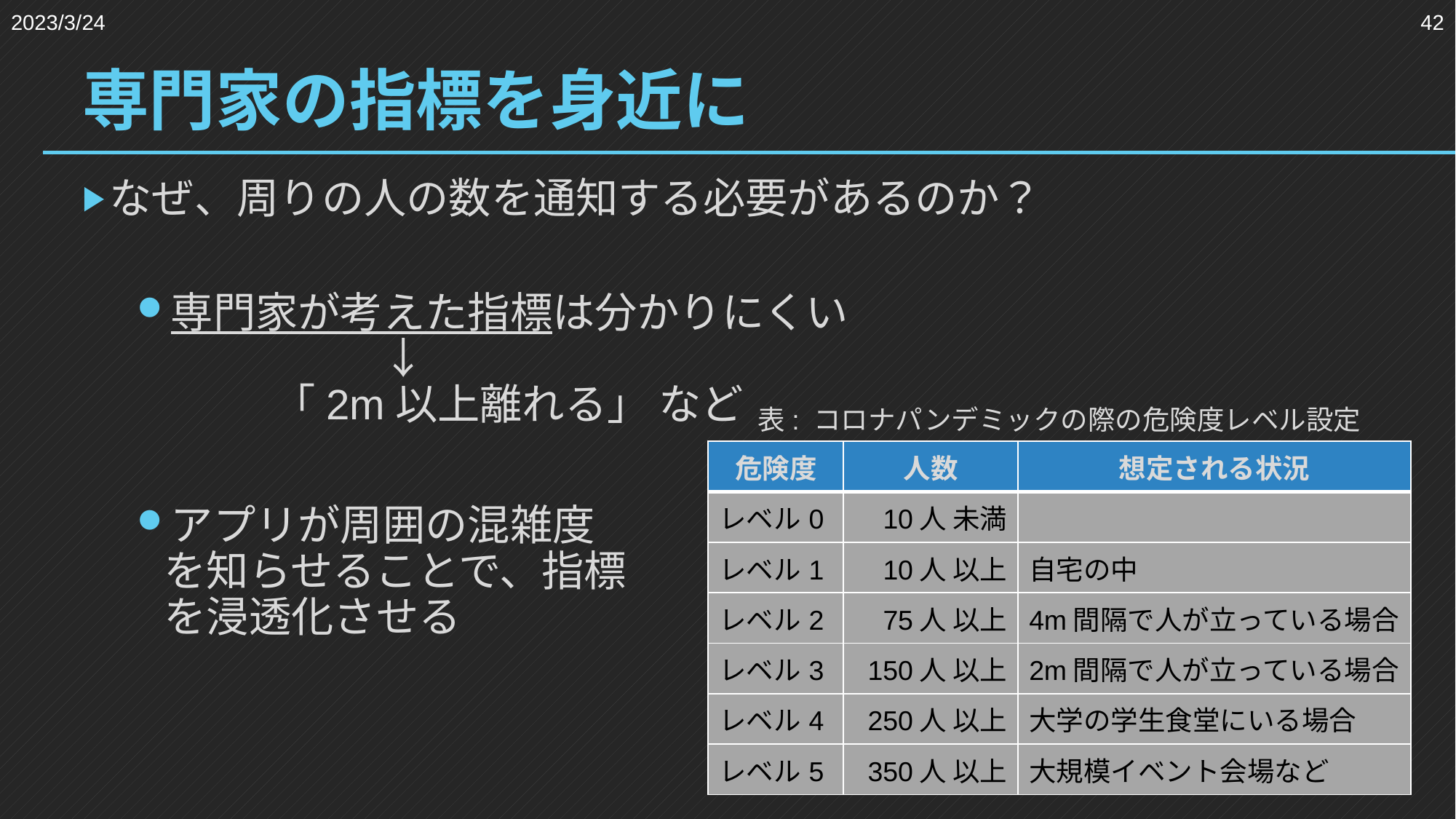

2023/3/24
42
# 専門家の指標を身近に
なぜ、周りの人の数を通知する必要があるのか？

専門家が考えた指標は分かりにくい
		↓
	「2m以上離れる」 など

アプリが周囲の混雑度
を知らせることで、指標
を浸透化させる
表: コロナパンデミックの際の危険度レベル設定
| 危険度 | 人数 | 想定される状況 |
| --- | --- | --- |
| レベル0 | 10人 未満 |  |
| レベル1 | 10人 以上 | 自宅の中 |
| レベル2 | 75人 以上 | 4m間隔で人が立っている場合 |
| レベル3 | 150人 以上 | 2m間隔で人が立っている場合 |
| レベル4 | 250人 以上 | 大学の学生食堂にいる場合 |
| レベル5 | 350人 以上 | 大規模イベント会場など |